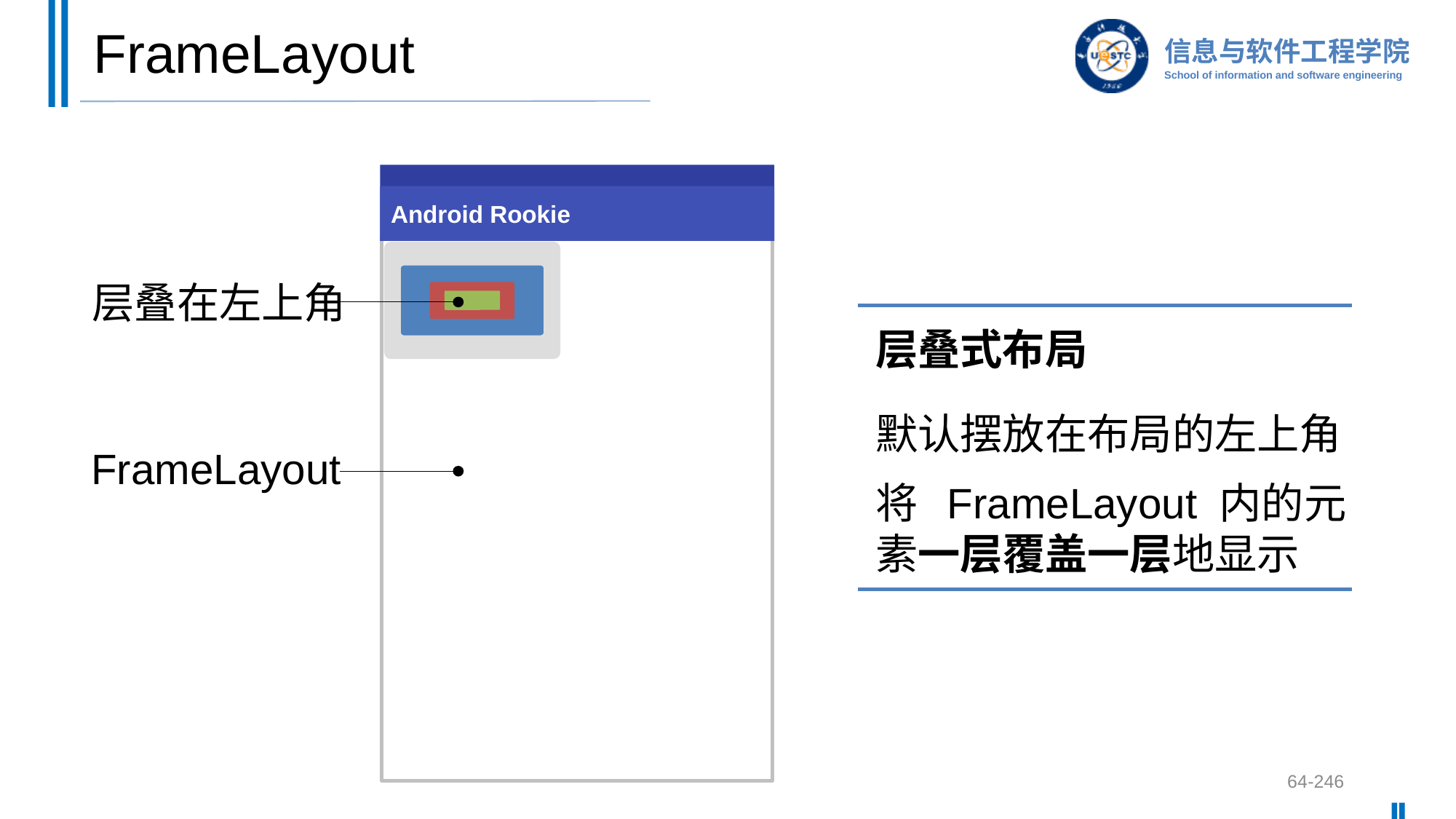

# FrameLayout

Android Rookie

层叠在左上角

FrameLayout

层叠式布局
默认摆放在布局的左上角
将  FrameLayout 内的元素一层覆盖一层地显示
64-246